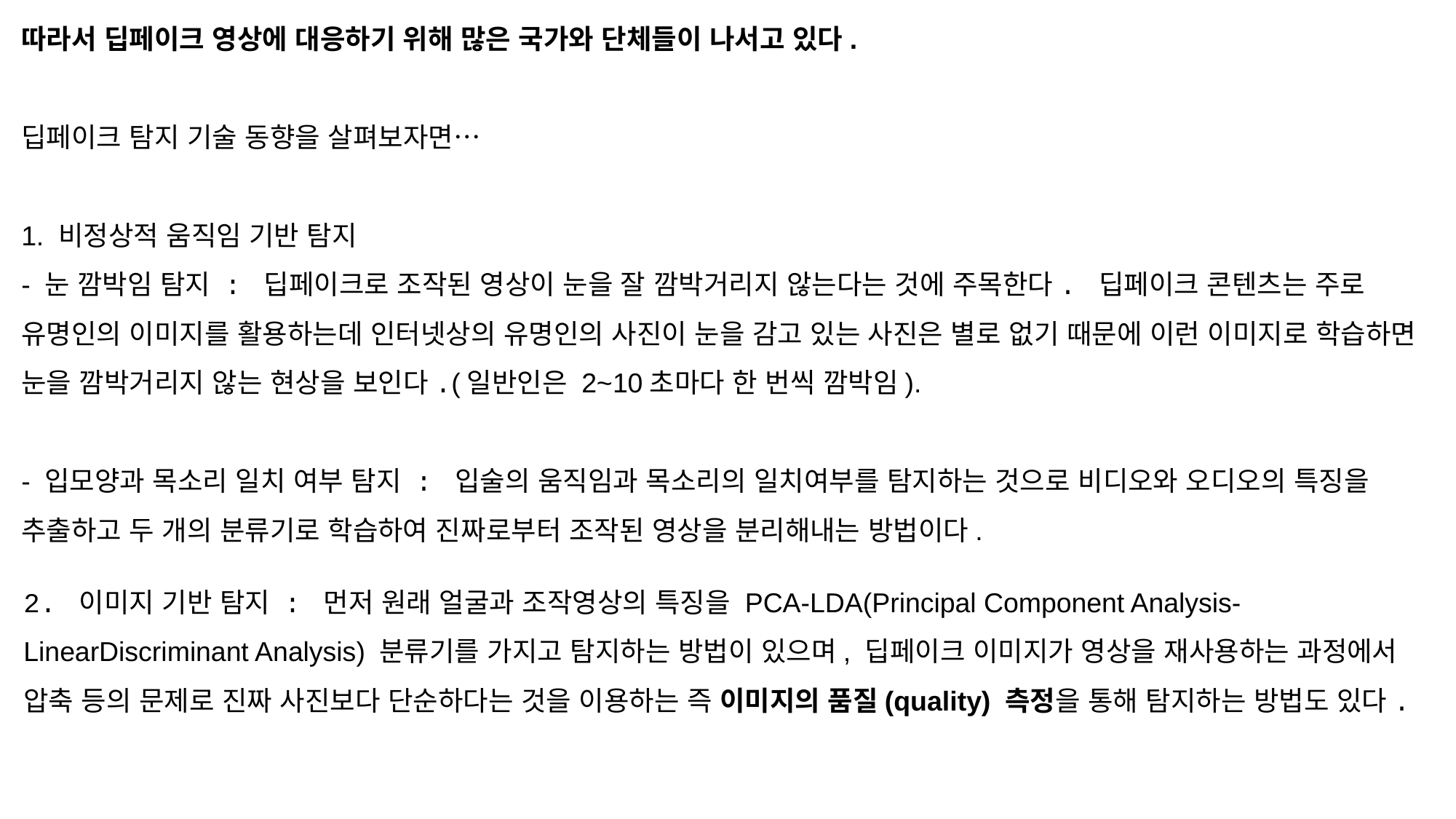

따라서 딥페이크 영상에 대응하기 위해 많은 국가와 단체들이 나서고 있다.

딥페이크 탐지 기술 동향을 살펴보자면…

1. 비정상적 움직임 기반 탐지
- 눈 깜박임 탐지 : 딥페이크로 조작된 영상이 눈을 잘 깜박거리지 않는다는 것에 주목한다. 딥페이크 콘텐츠는 주로 유명인의 이미지를 활용하는데 인터넷상의 유명인의 사진이 눈을 감고 있는 사진은 별로 없기 때문에 이런 이미지로 학습하면 눈을 깜박거리지 않는 현상을 보인다.(일반인은 2~10초마다 한 번씩 깜박임).

- 입모양과 목소리 일치 여부 탐지 : 입술의 움직임과 목소리의 일치여부를 탐지하는 것으로 비디오와 오디오의 특징을 추출하고 두 개의 분류기로 학습하여 진짜로부터 조작된 영상을 분리해내는 방법이다.
2. 이미지 기반 탐지 : 먼저 원래 얼굴과 조작영상의 특징을 PCA-LDA(Principal Component Analysis-LinearDiscriminant Analysis) 분류기를 가지고 탐지하는 방법이 있으며, 딥페이크 이미지가 영상을 재사용하는 과정에서 압축 등의 문제로 진짜 사진보다 단순하다는 것을 이용하는 즉 이미지의 품질(quality) 측정을 통해 탐지하는 방법도 있다.